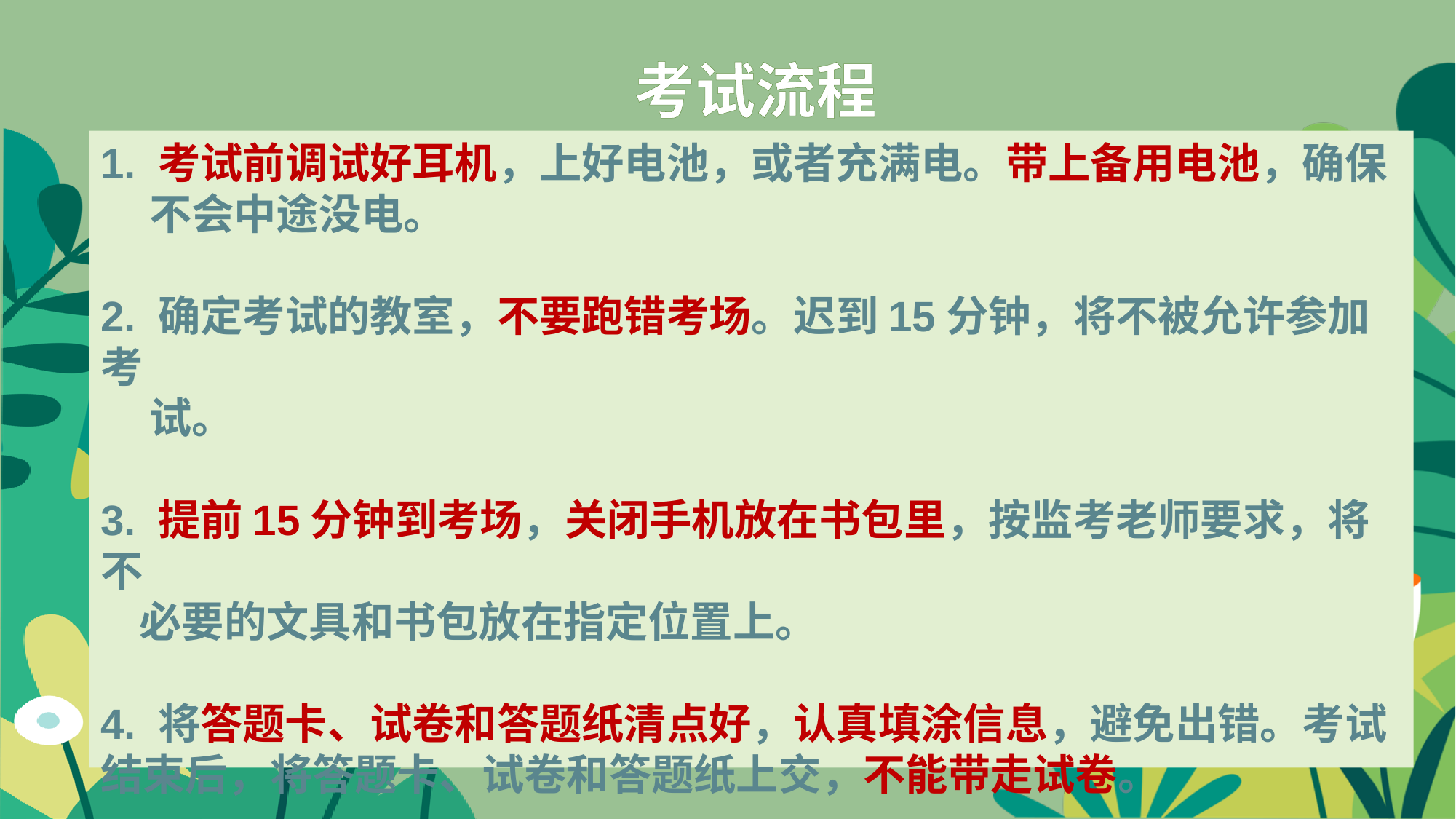

考试流程
1. 考试前调试好耳机，上好电池，或者充满电。带上备用电池，确保
    不会中途没电。

2. 确定考试的教室，不要跑错考场。迟到15分钟，将不被允许参加考
    试。

3. 提前15分钟到考场，关闭手机放在书包里，按监考老师要求，将不
   必要的文具和书包放在指定位置上。

4. 将答题卡、试卷和答题纸清点好，认真填涂信息，避免出错。考试结束后，将答题卡、试卷和答题纸上交，不能带走试卷。